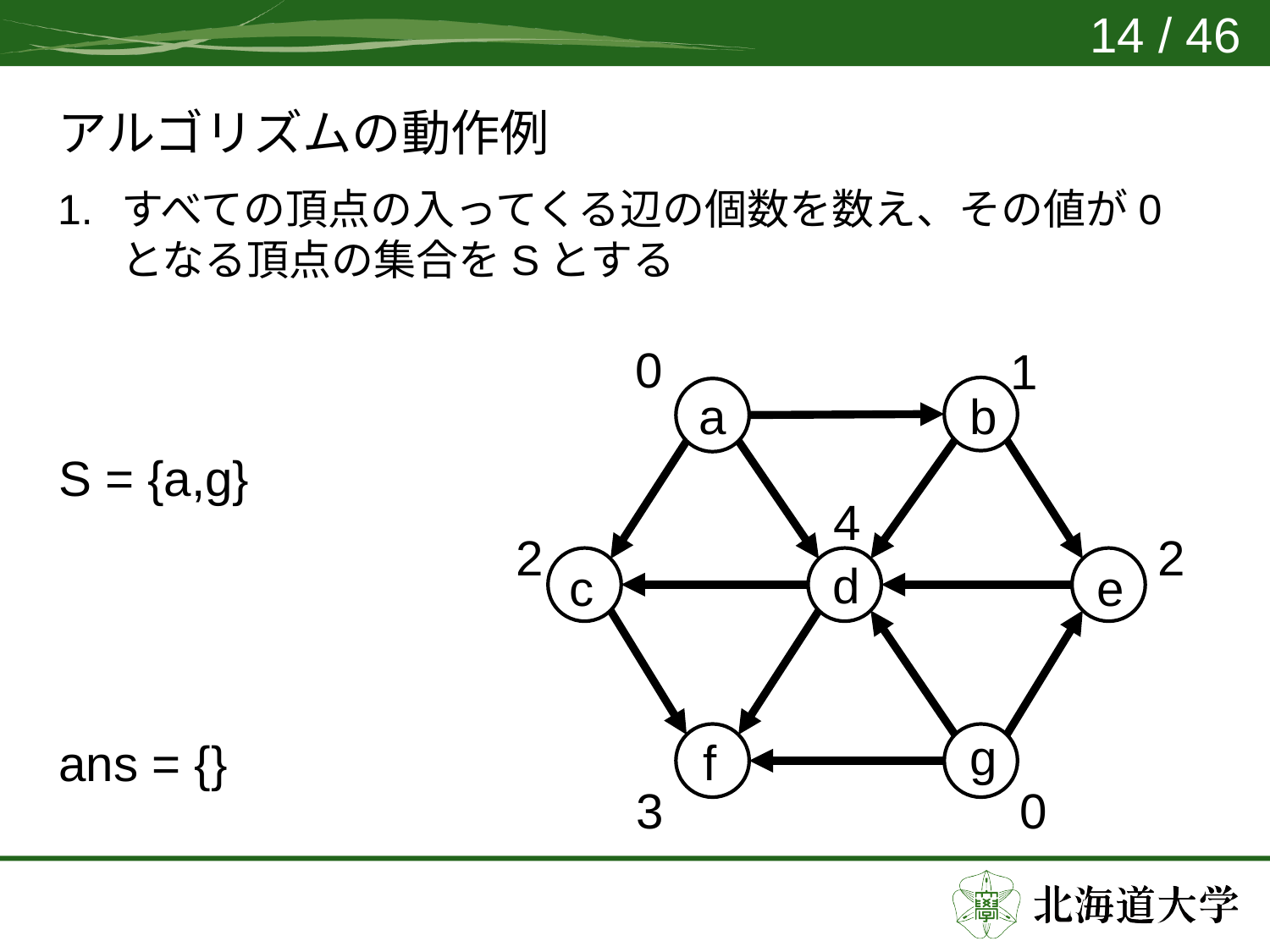

14 / 46
# アルゴリズムの動作例
すべての頂点の入ってくる辺の個数を数え、その値が0となる頂点の集合をSとする

0
1

b
a
4
2
2
d
c
e
g
f
3
0
S = {a,g}
ans = {}